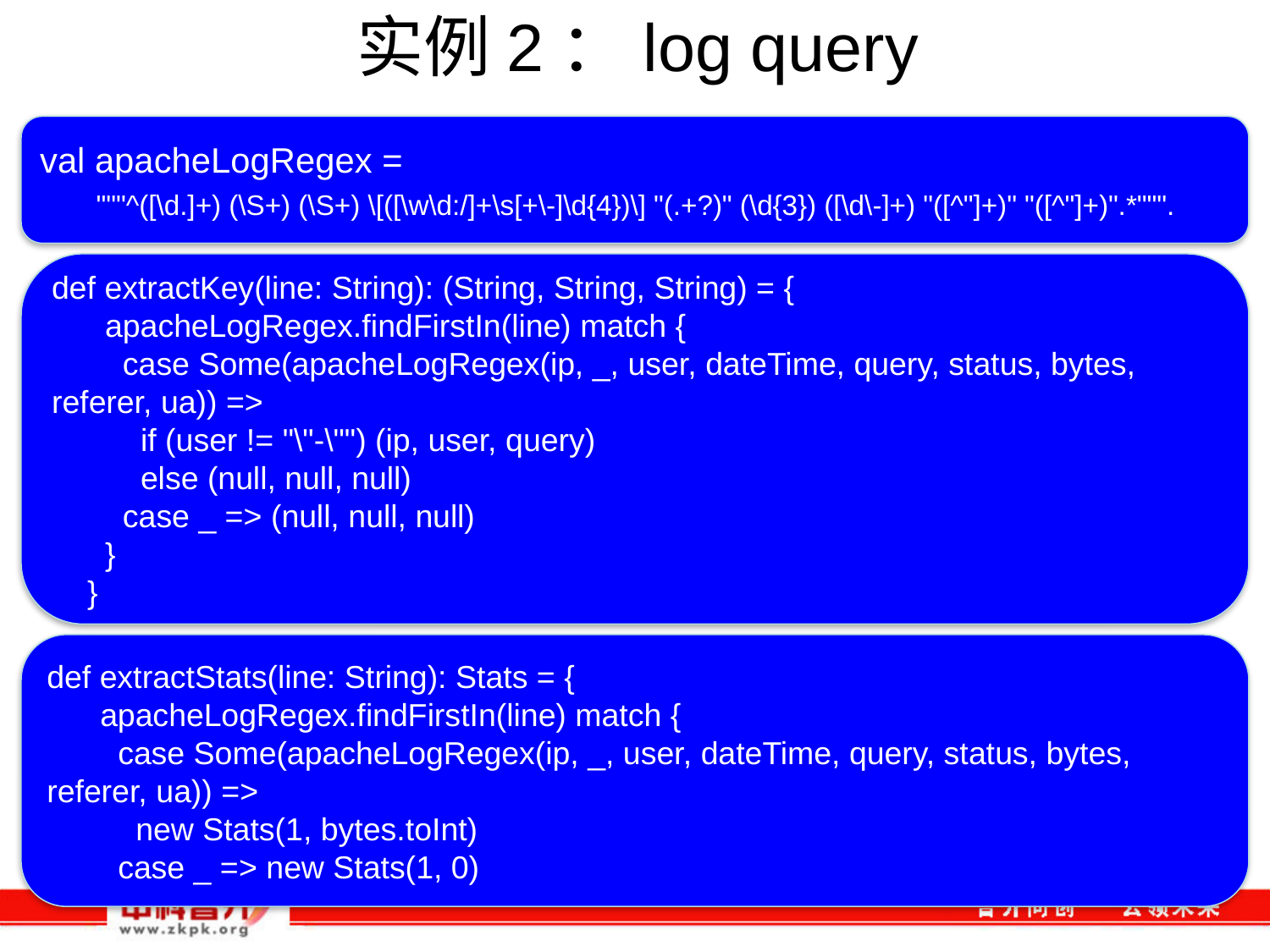

# 实例2：log query
val apacheLogRegex =
      """^([\d.]+) (\S+) (\S+) \[([\w\d:/]+\s[+\-]\d{4})\] "(.+?)" (\d{3}) ([\d\-]+) "([^"]+)" "([^"]+)".*""".
def extractKey(line: String): (String, String, String) = {
      apacheLogRegex.findFirstIn(line) match {
        case Some(apacheLogRegex(ip, _, user, dateTime, query, status, bytes, referer, ua)) =>
          if (user != "\"-\"") (ip, user, query)
          else (null, null, null)
        case _ => (null, null, null)
      }
    }
def extractStats(line: String): Stats = {
      apacheLogRegex.findFirstIn(line) match {
        case Some(apacheLogRegex(ip, _, user, dateTime, query, status, bytes, referer, ua)) =>
          new Stats(1, bytes.toInt)
        case _ => new Stats(1, 0)